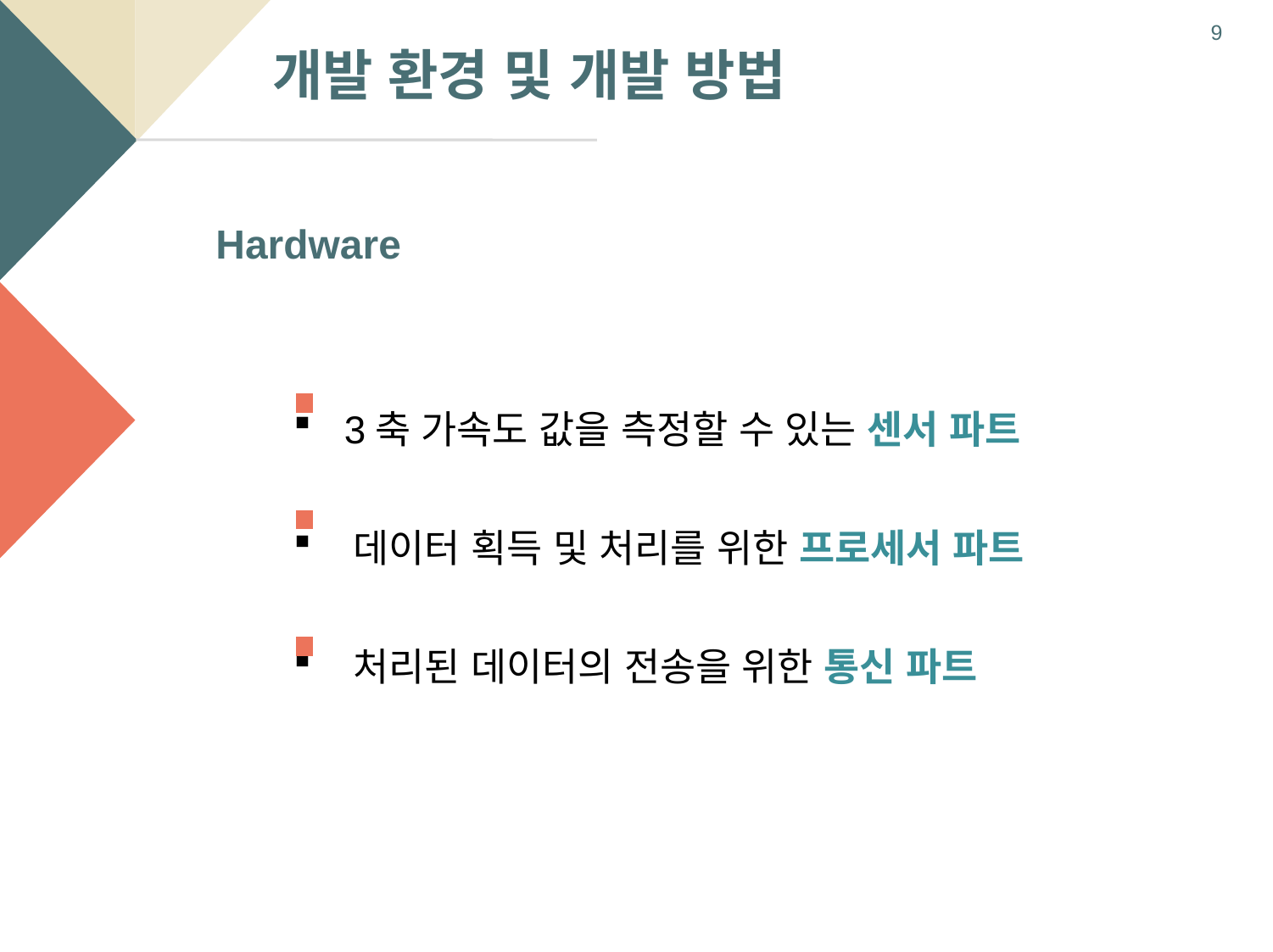

9
개발 환경 및 개발 방법
Hardware

   3축 가속도 값을 측정할 수 있는 센서 파트
   데이터 획득 및 처리를 위한 프로세서 파트
   처리된 데이터의 전송을 위한 통신 파트